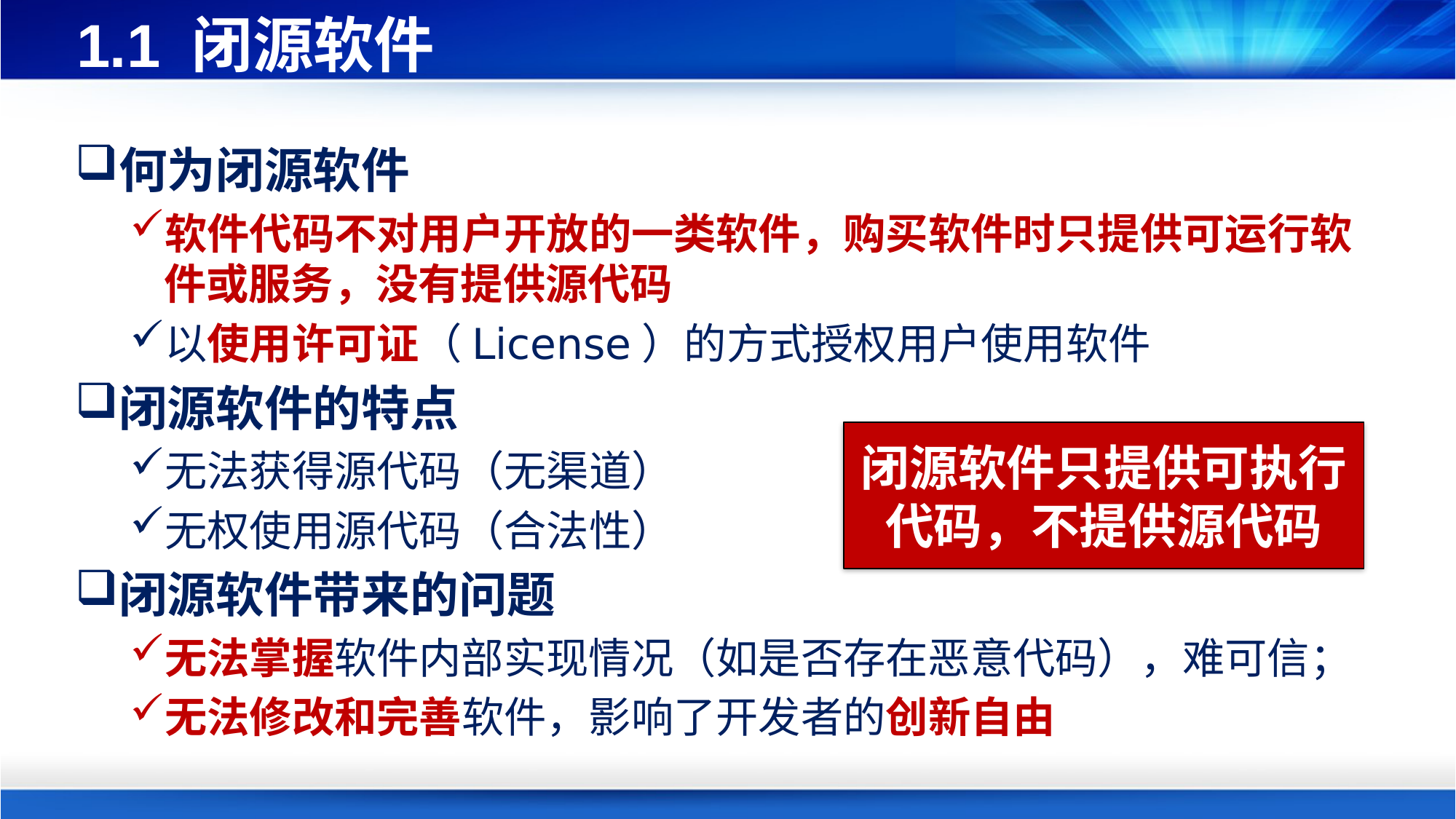

# 1.1 闭源软件
何为闭源软件
软件代码不对用户开放的一类软件，购买软件时只提供可运行软件或服务，没有提供源代码
以使用许可证（License）的方式授权用户使用软件
闭源软件的特点
无法获得源代码（无渠道）
无权使用源代码（合法性）
闭源软件带来的问题
无法掌握软件内部实现情况（如是否存在恶意代码），难可信；
无法修改和完善软件，影响了开发者的创新自由
闭源软件只提供可执行代码，不提供源代码